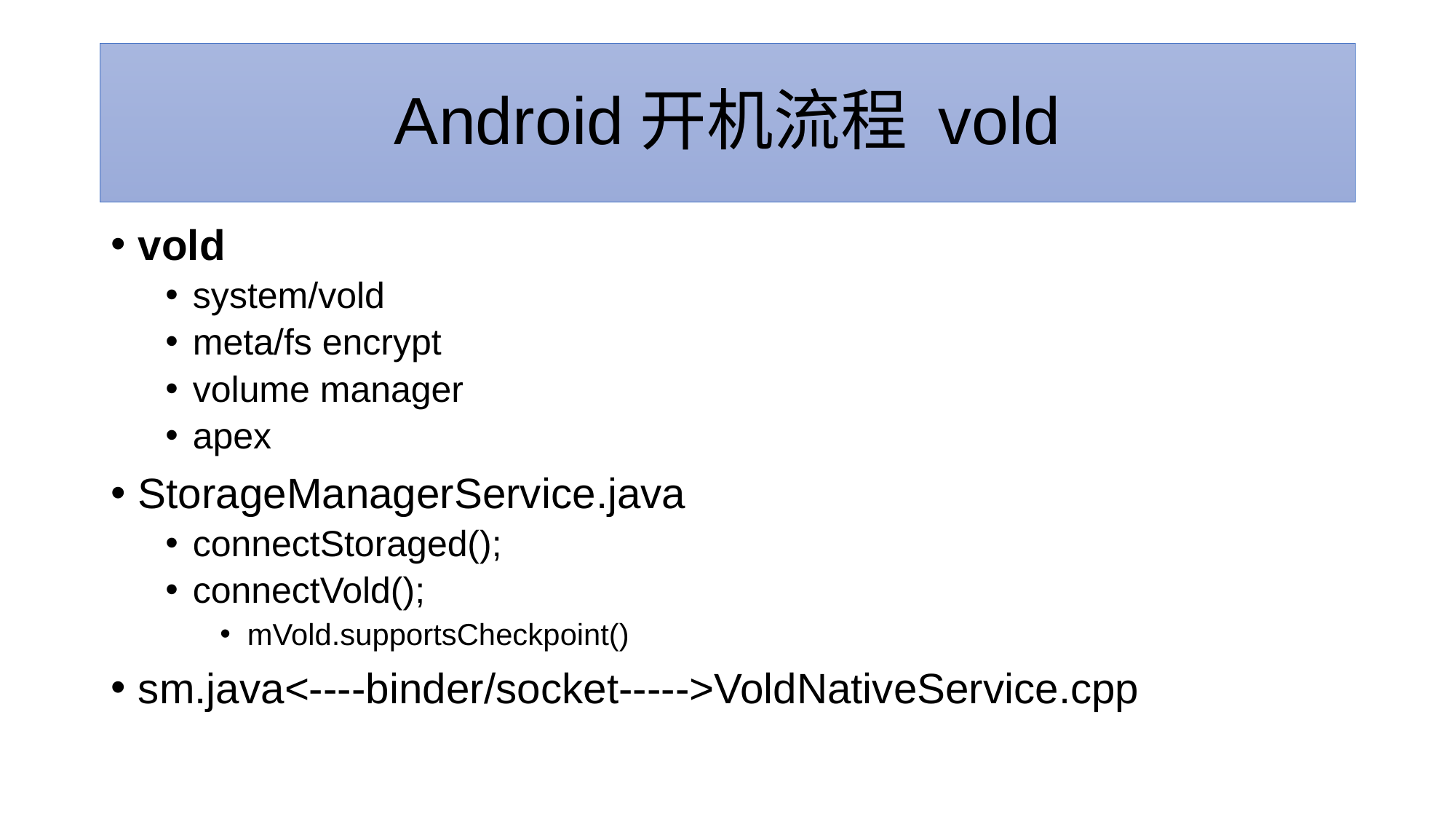

# Android开机流程 vold
vold
system/vold
meta/fs encrypt
volume manager
apex
StorageManagerService.java
connectStoraged();
connectVold();
mVold.supportsCheckpoint()
sm.java<----binder/socket----->VoldNativeService.cpp